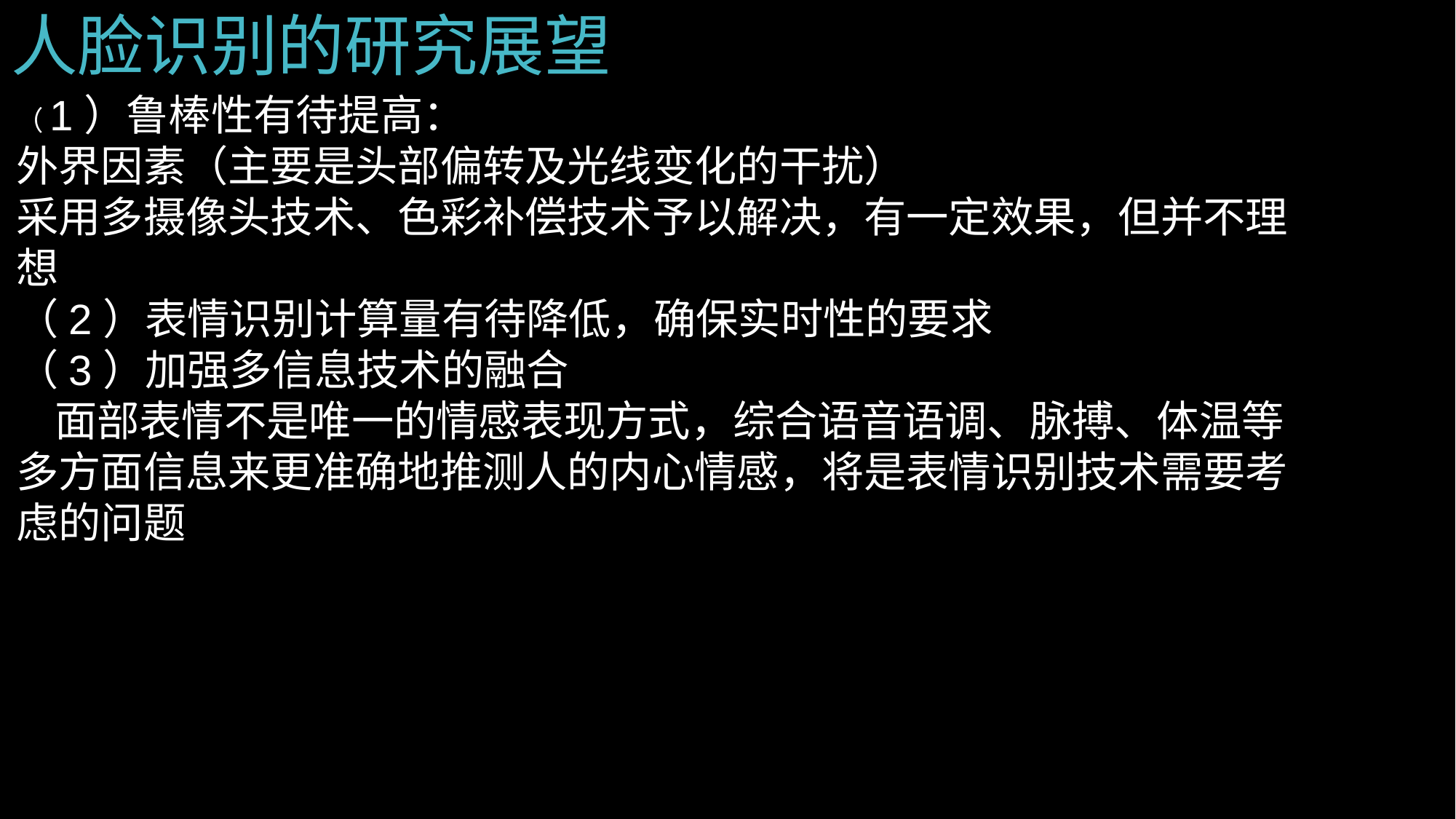

# 人脸识别的研究展望
（1）鲁棒性有待提高：
外界因素（主要是头部偏转及光线变化的干扰）
采用多摄像头技术、色彩补偿技术予以解决，有一定效果，但并不理想
（2）表情识别计算量有待降低，确保实时性的要求
（3）加强多信息技术的融合
   面部表情不是唯一的情感表现方式，综合语音语调、脉搏、体温等多方面信息来更准确地推测人的内心情感，将是表情识别技术需要考虑的问题